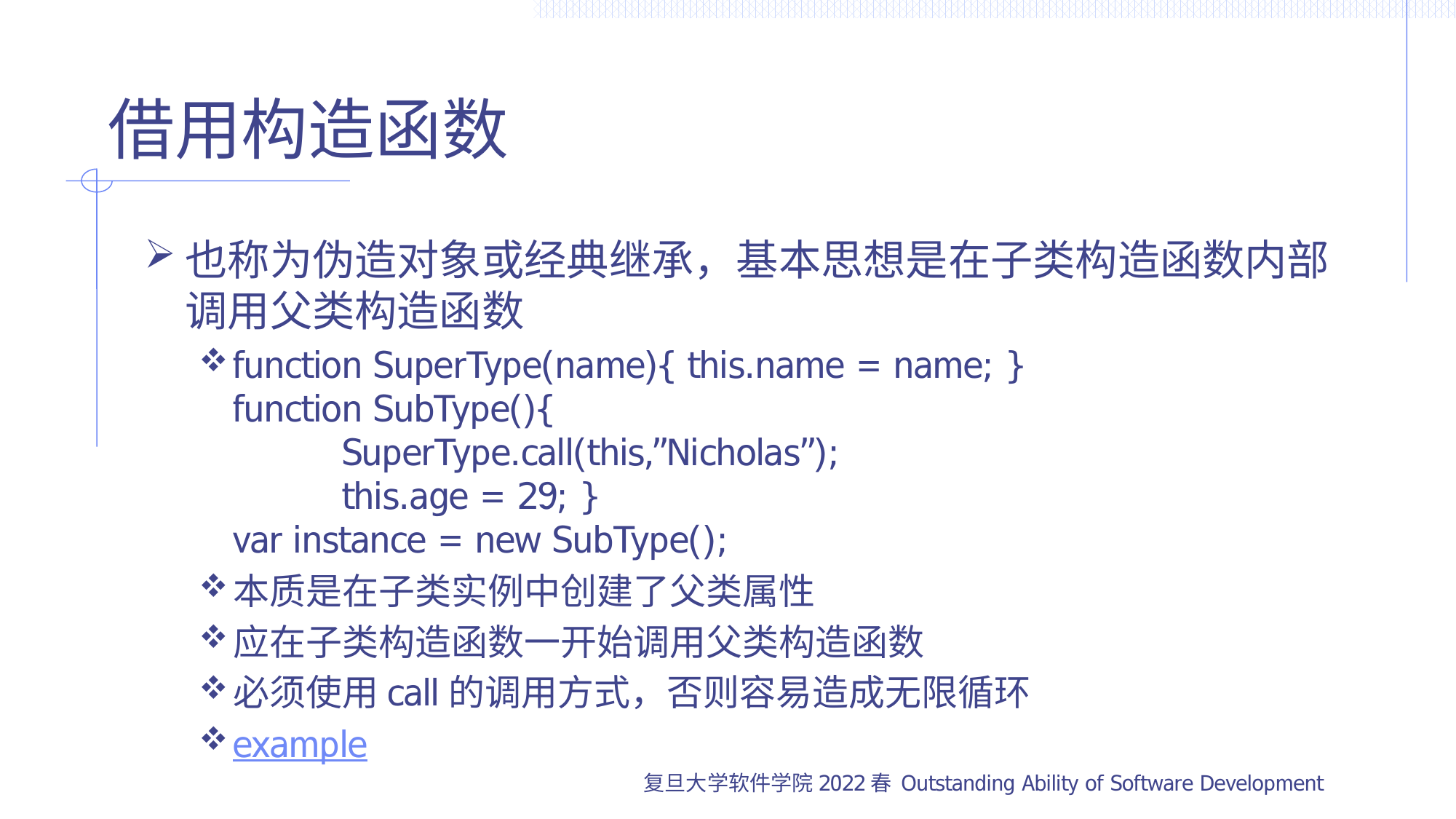

# 借用构造函数
也称为伪造对象或经典继承，基本思想是在子类构造函数内部调用父类构造函数
function SuperType(name){ this.name = name; }
function SubType(){
	SuperType.call(this,”Nicholas”);
	this.age = 29; }
var instance = new SubType();
本质是在子类实例中创建了父类属性
应在子类构造函数一开始调用父类构造函数
必须使用call的调用方式，否则容易造成无限循环
example